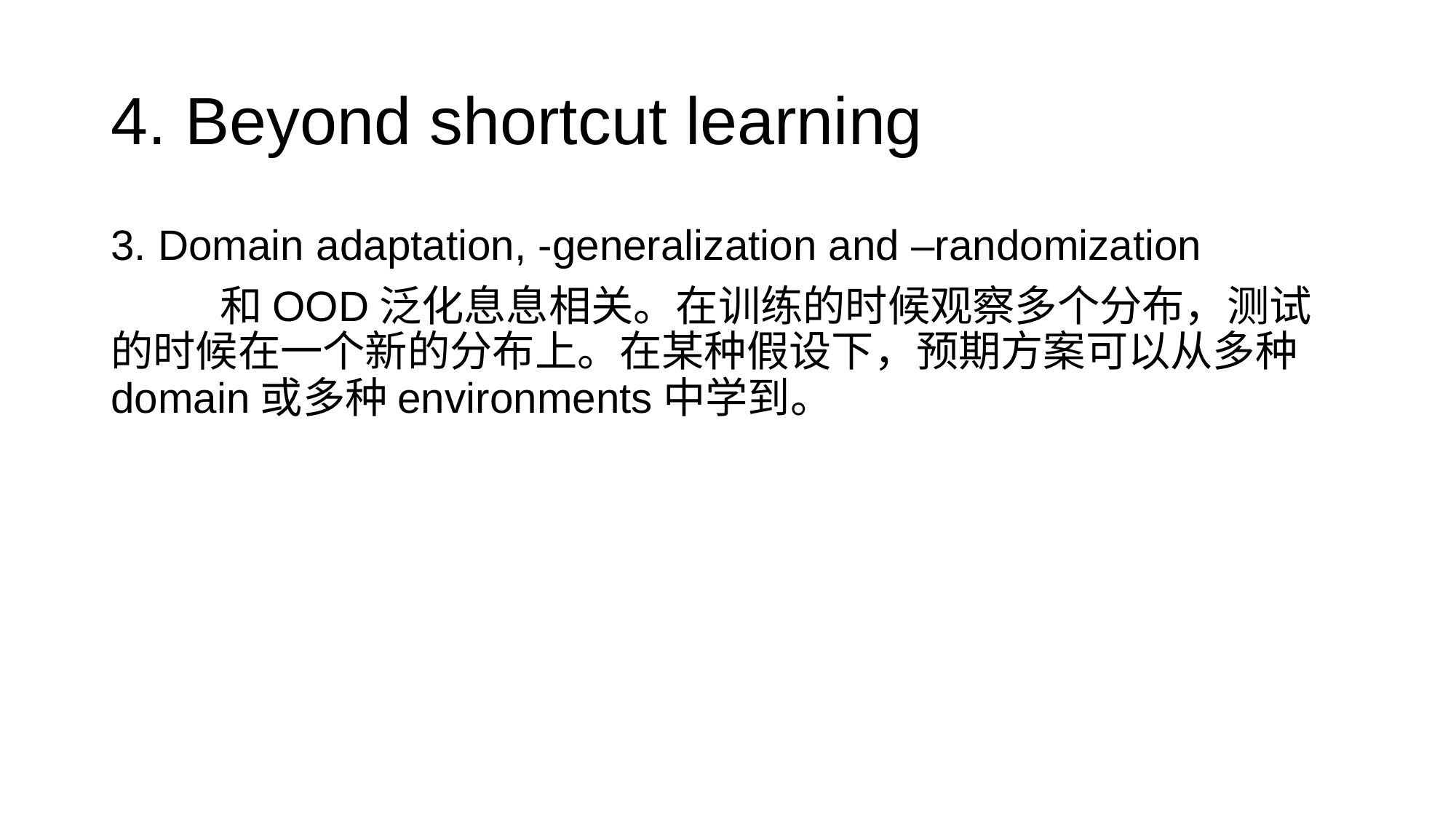

# 4. Beyond shortcut learning
3. Domain adaptation, -generalization and –randomization
	和OOD泛化息息相关。在训练的时候观察多个分布，测试的时候在一个新的分布上。在某种假设下，预期方案可以从多种domain或多种environments中学到。